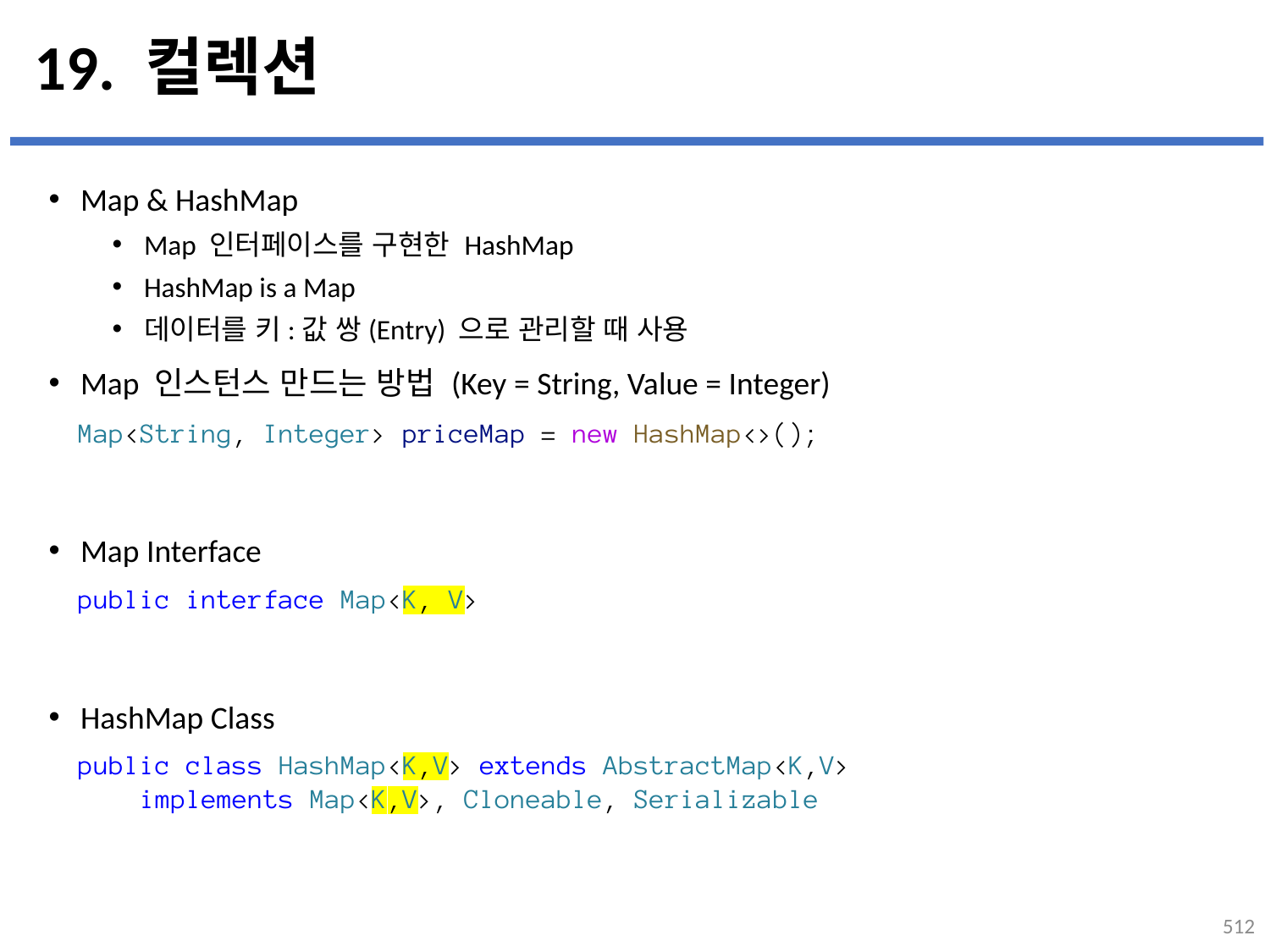

# 19. 컬렉션
Map & HashMap
Map 인터페이스를 구현한 HashMap
HashMap is a Map
데이터를 키:값 쌍(Entry) 으로 관리할 때 사용
Map 인스턴스 만드는 방법 (Key = String, Value = Integer)

Map Interface

HashMap Class
Map<String, Integer> priceMap = new HashMap<>();
public interface Map<K, V>
public class HashMap<K,V> extends AbstractMap<K,V>
    implements Map<K,V>, Cloneable, Serializable
512